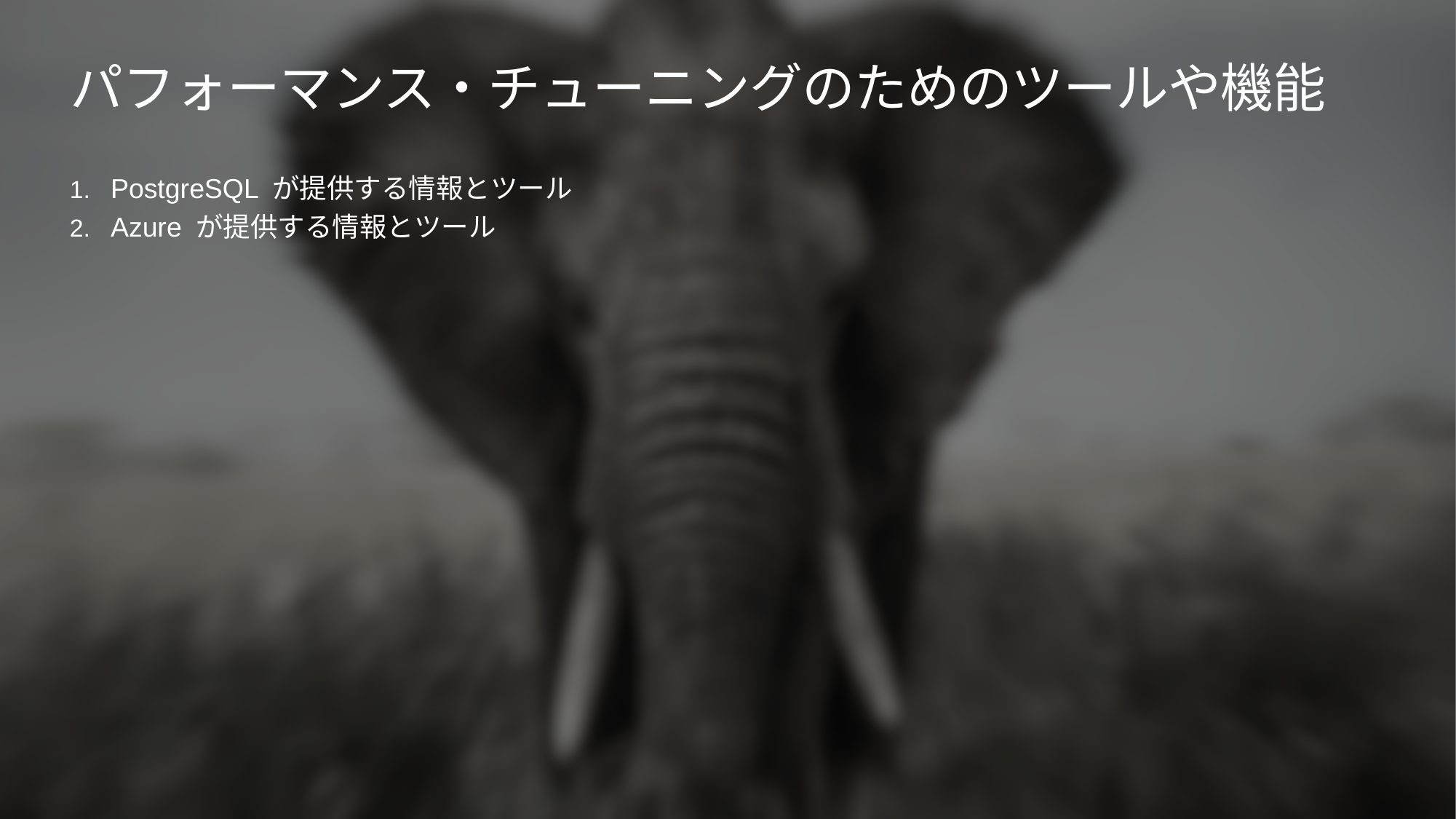

# パフォーマンス・チューニングのためのツールや機能
PostgreSQL が提供する情報とツール
Azure が提供する情報とツール